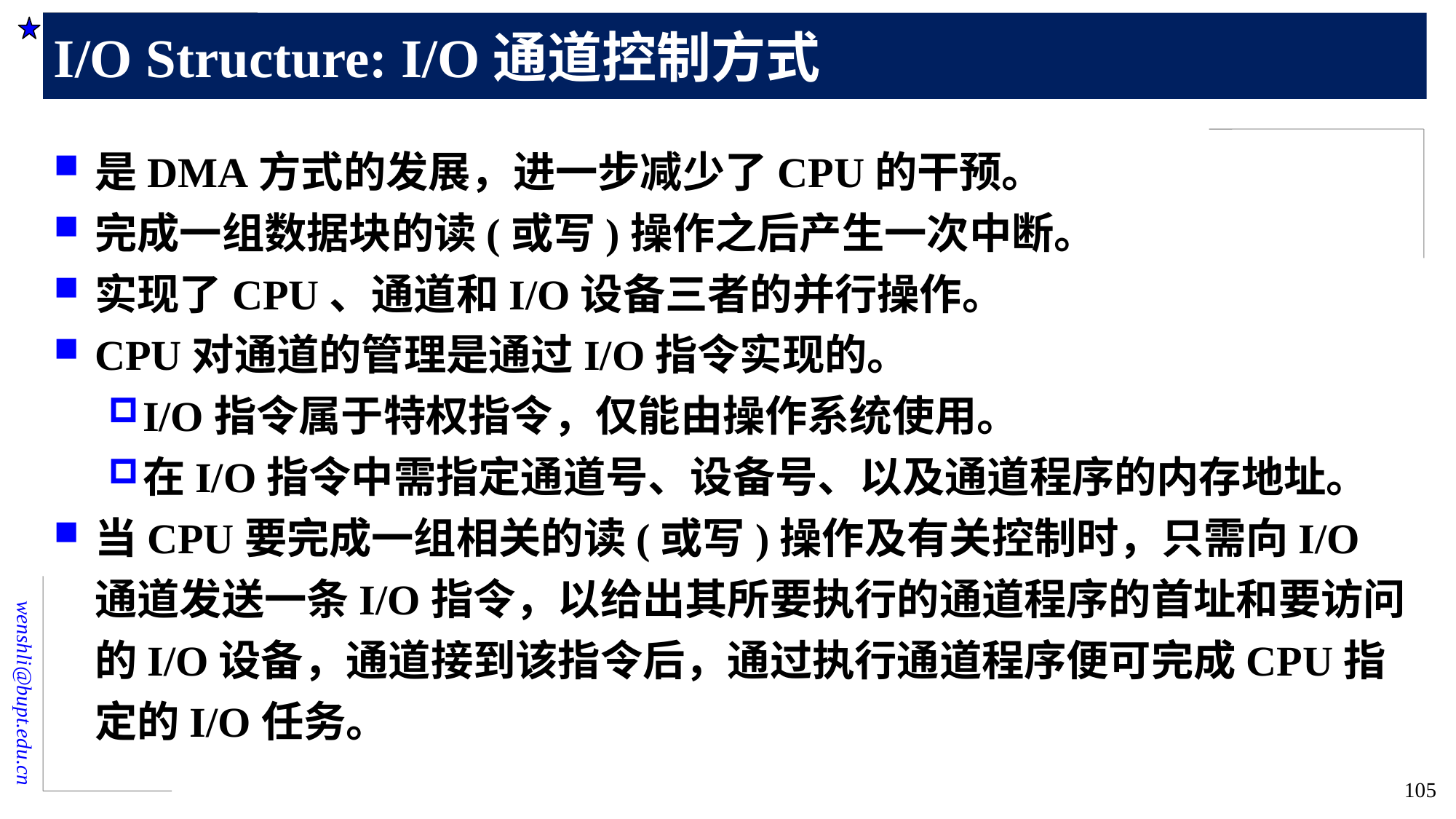

# I/O Structure: I/O通道控制方式
是DMA方式的发展，进一步减少了CPU的干预。
完成一组数据块的读(或写)操作之后产生一次中断。
实现了CPU、通道和I/O设备三者的并行操作。
CPU对通道的管理是通过I/O指令实现的。
I/O指令属于特权指令，仅能由操作系统使用。
在I/O指令中需指定通道号、设备号、以及通道程序的内存地址。
当CPU要完成一组相关的读(或写)操作及有关控制时，只需向I/O通道发送一条I/O指令，以给出其所要执行的通道程序的首址和要访问的I/O设备，通道接到该指令后，通过执行通道程序便可完成CPU指定的I/O任务。
105